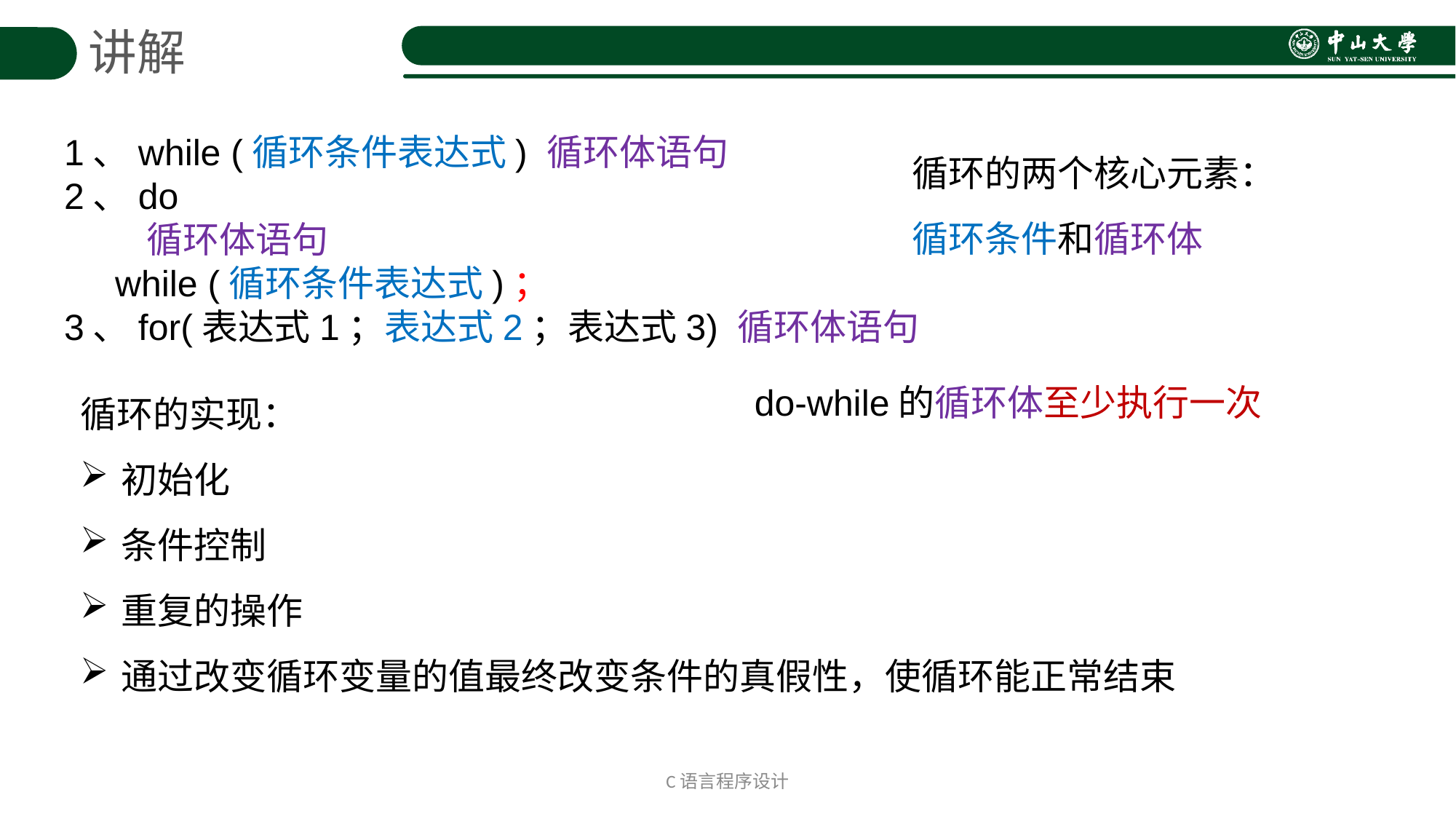

讲解
1、while (循环条件表达式) 循环体语句
2、do
         循环体语句
     while (循环条件表达式)；
3、for(表达式1；表达式2；表达式3) 循环体语句

循环的两个核心元素：循环条件和循环体

do-while的循环体至少执行一次

循环的实现：
初始化
条件控制
重复的操作
通过改变循环变量的值最终改变条件的真假性，使循环能正常结束

C语言程序设计
16